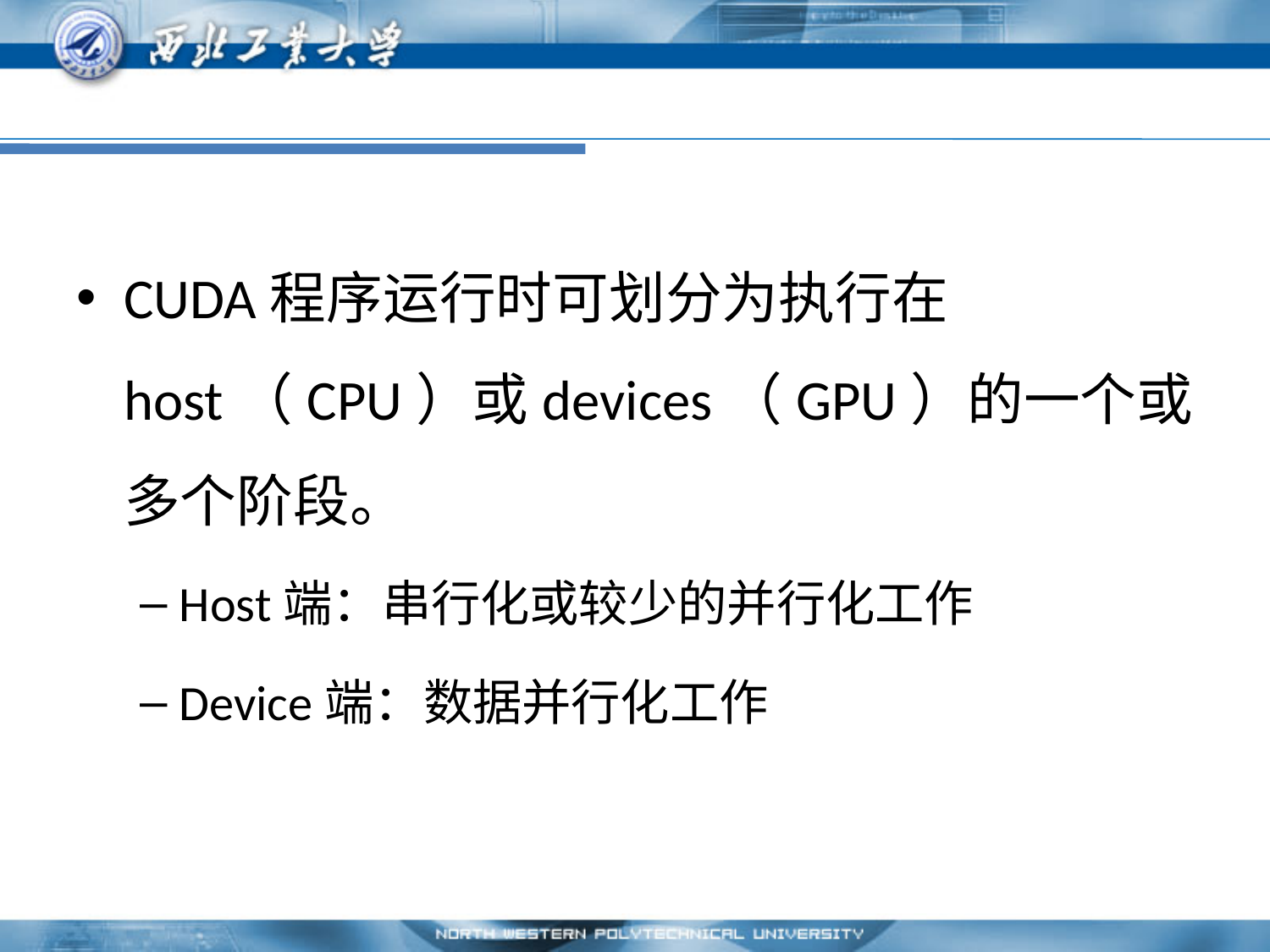

#
CUDA程序运行时可划分为执行在host（CPU）或devices（GPU）的一个或多个阶段。
Host端：串行化或较少的并行化工作
Device端：数据并行化工作